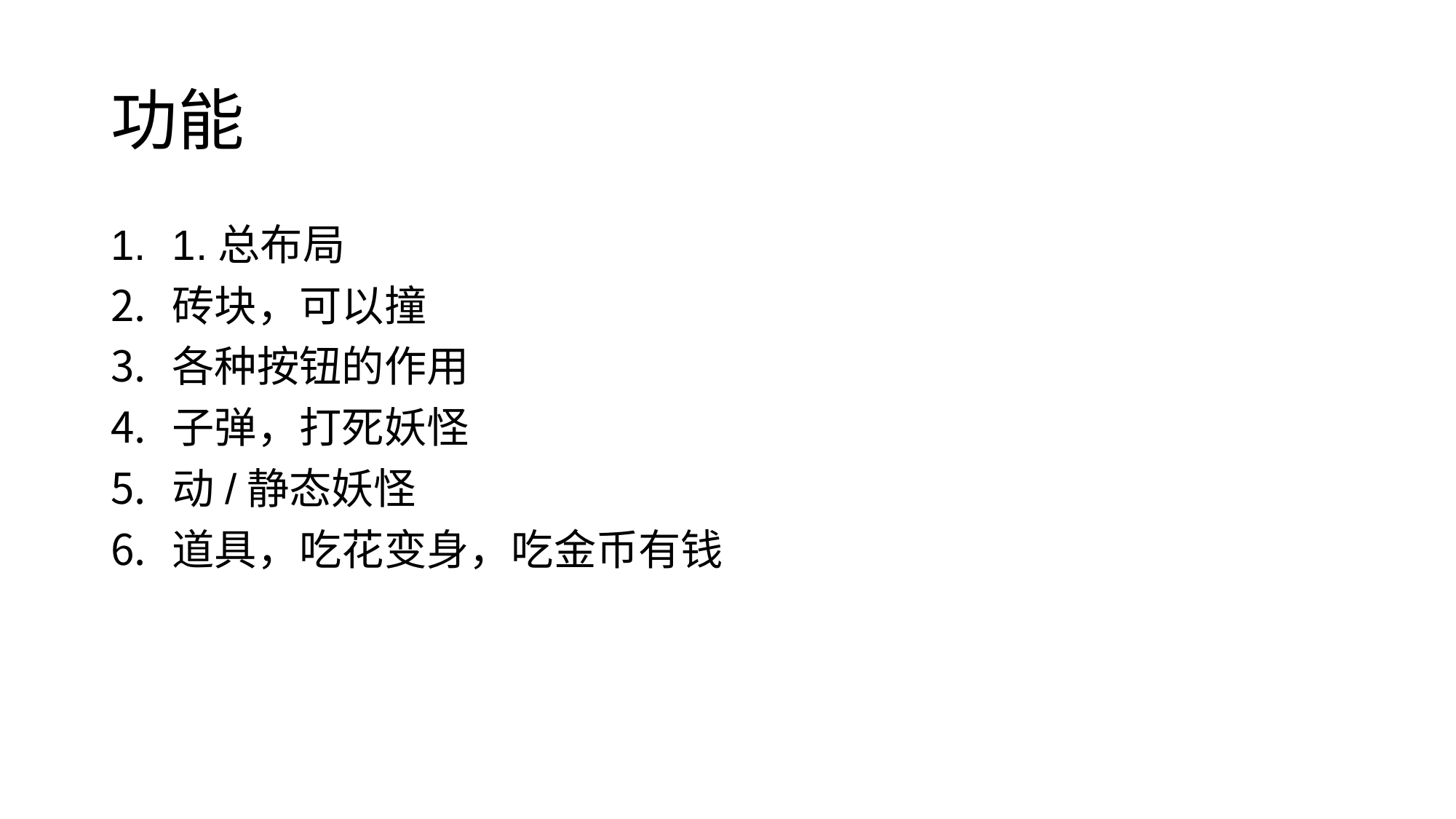

# 功能
1.总布局
砖块，可以撞
各种按钮的作用
子弹，打死妖怪
动/静态妖怪
道具，吃花变身，吃金币有钱